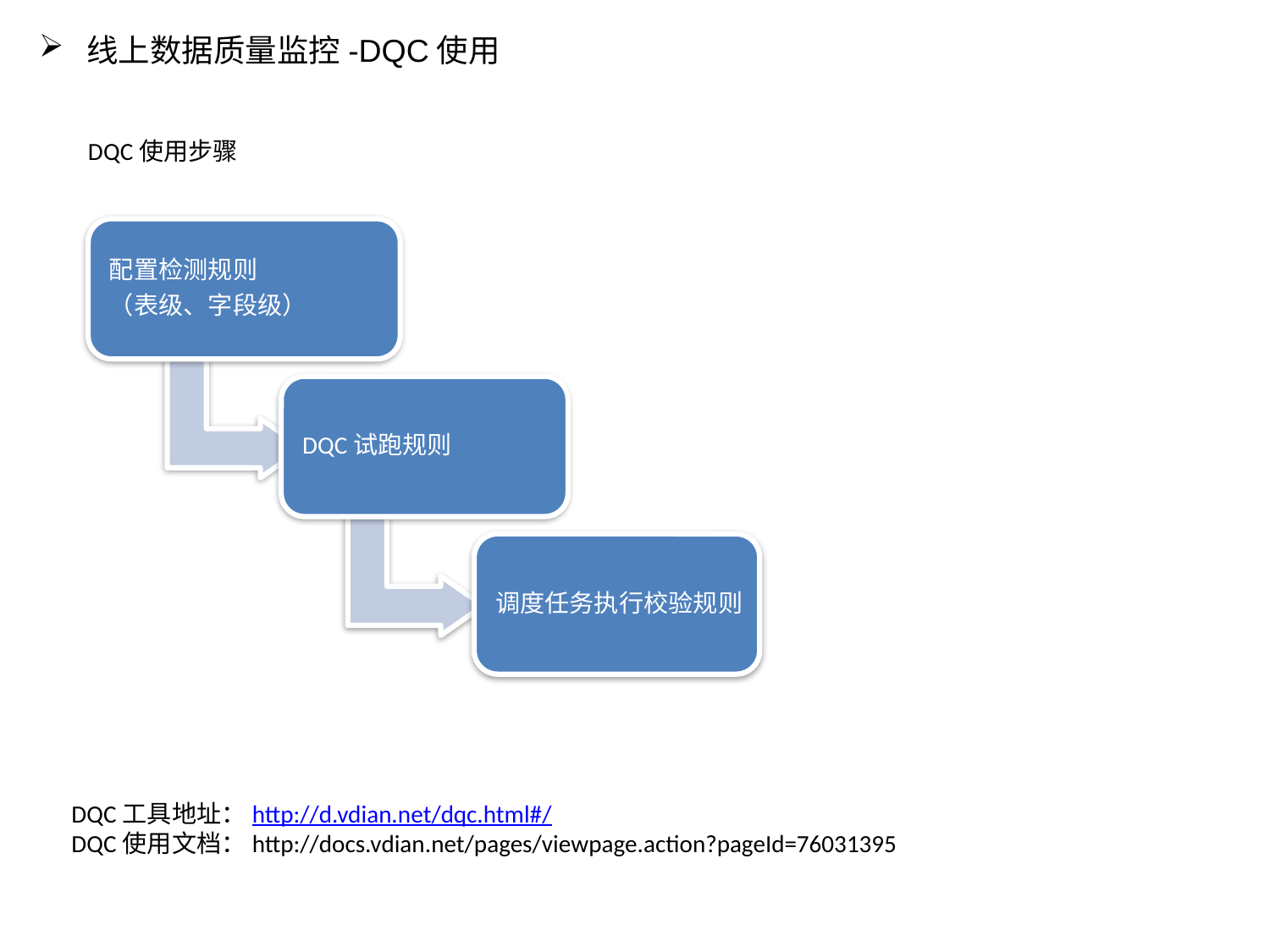

线上数据质量监控-DQC使用
DQC使用步骤
配置检测规则
（表级、字段级）
DQC试跑规则
调度任务执行校验规则
DQC工具地址：http://d.vdian.net/dqc.html#/
DQC使用文档：http://docs.vdian.net/pages/viewpage.action?pageId=76031395